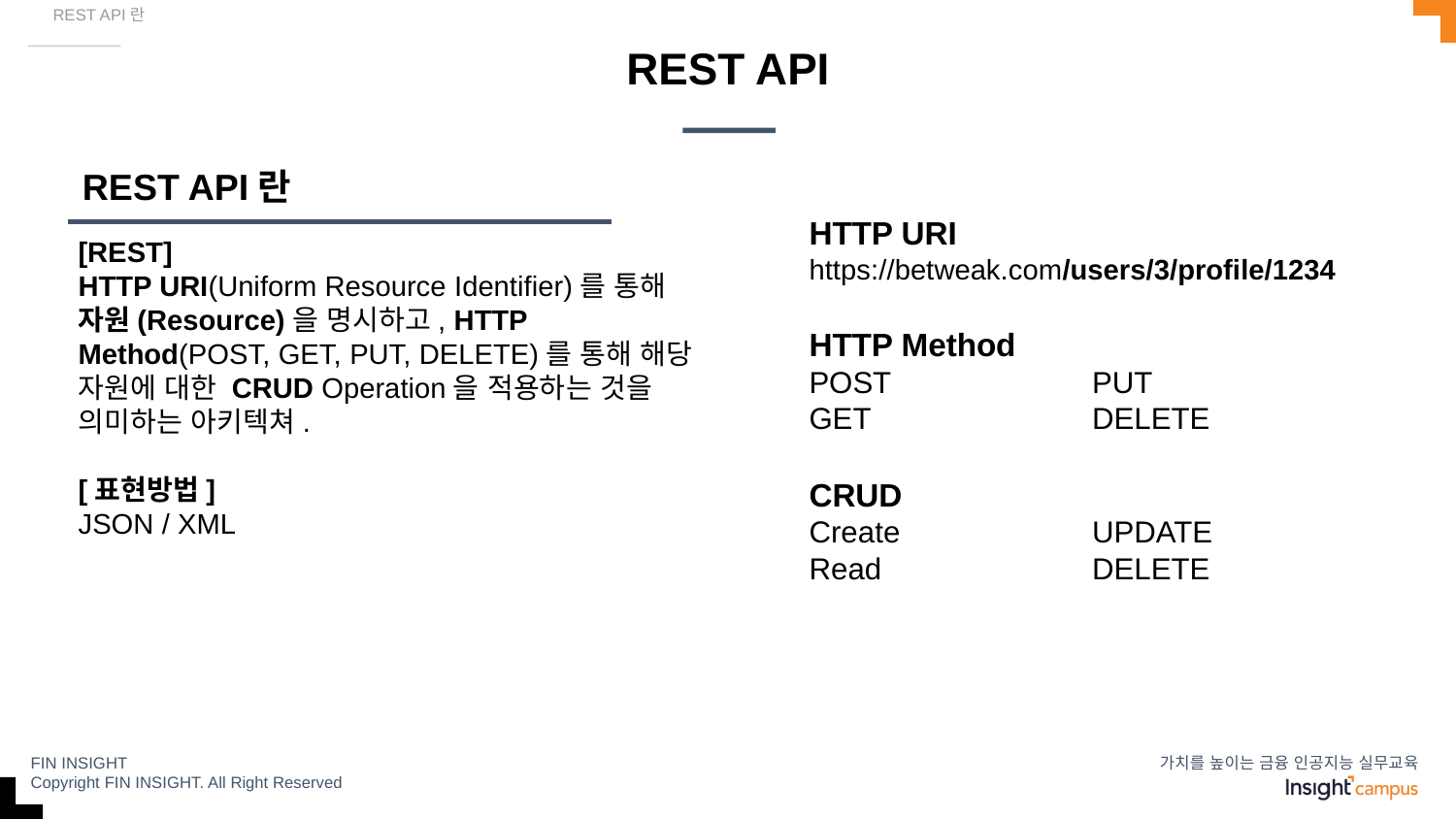

REST API란
# REST API

REST API란
HTTP URI
https://betweak.com/users/3/profile/1234
[REST]
HTTP URI(Uniform Resource Identifier)를 통해 자원(Resource)을 명시하고, HTTP Method(POST, GET, PUT, DELETE)를 통해 해당 자원에 대한 CRUD Operation을 적용하는 것을 의미하는 아키텍쳐.

[표현방법]
JSON / XML

HTTP Method
POST
GET

PUT
DELETE
CRUD
Create
Read

UPDATE
DELETE